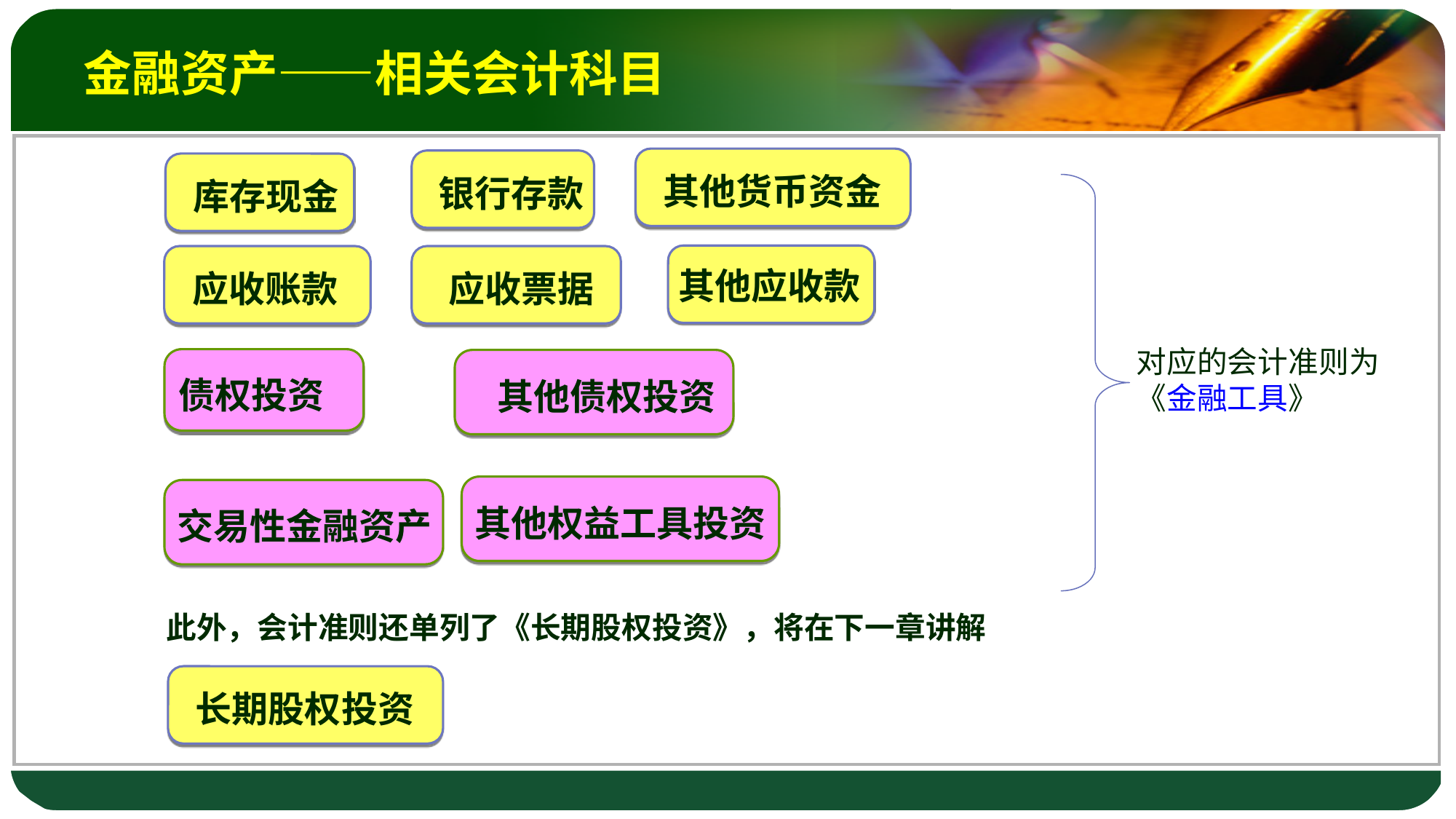

# 金融资产——相关会计科目

其他货币资金

银行存款

库存现金

其他应收款

应收账款

应收票据
对应的会计准则为《金融工具》

债权投资

其他债权投资

其他权益工具投资

交易性金融资产
此外，会计准则还单列了《长期股权投资》，将在下一章讲解

长期股权投资